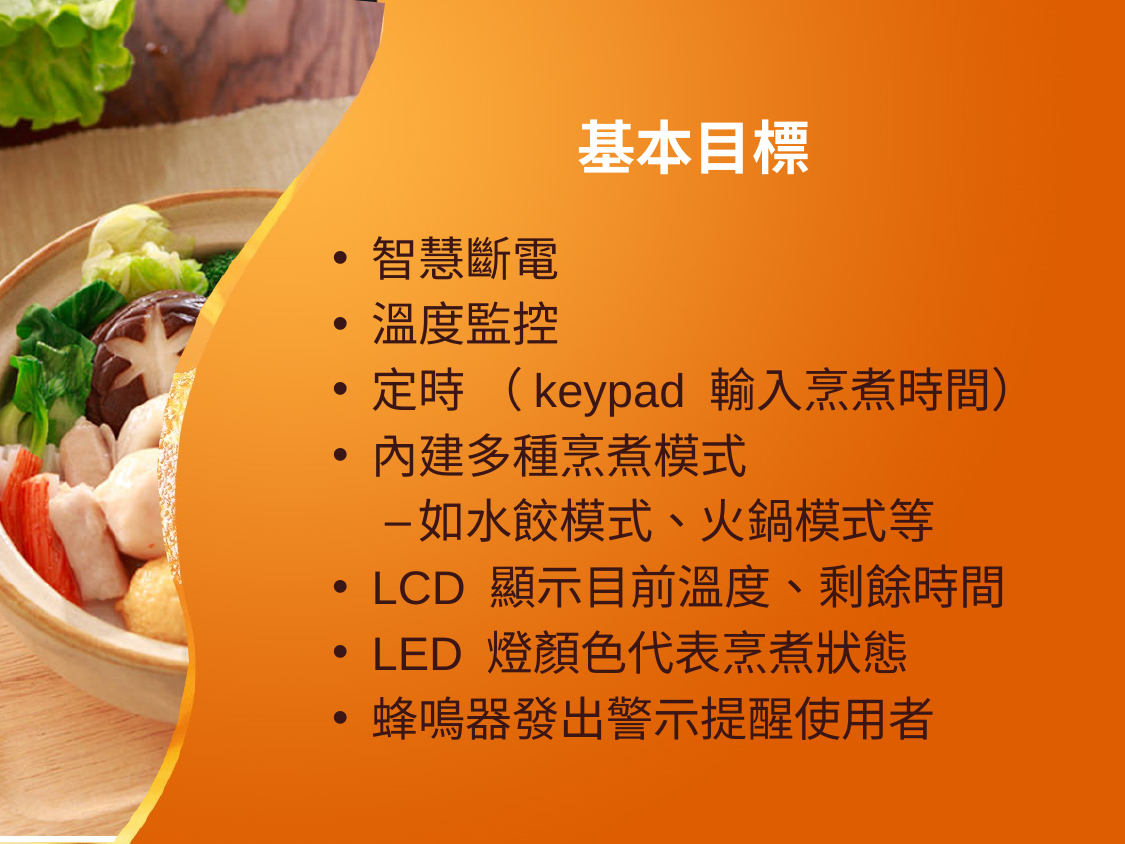

# 基本目標
智慧斷電
溫度監控
定時 （keypad 輸入烹煮時間）
內建多種烹煮模式
如水餃模式、火鍋模式等
LCD 顯示目前溫度、剩餘時間
LED 燈顏色代表烹煮狀態
蜂鳴器發出警示提醒使用者